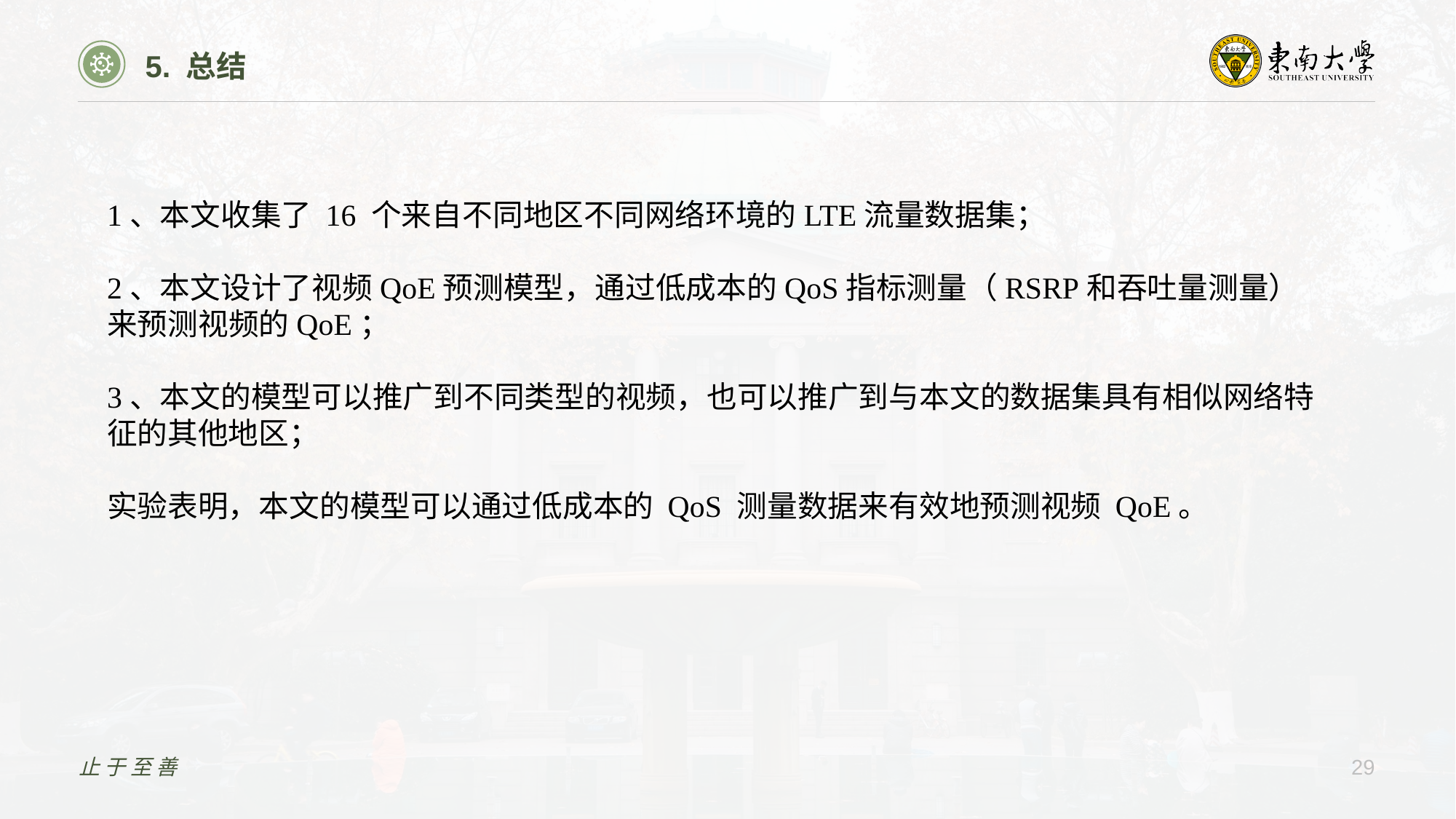

5. 总结
1、本文收集了 16 个来自不同地区不同网络环境的LTE流量数据集；

2、本文设计了视频QoE预测模型，通过低成本的QoS指标测量（RSRP和吞吐量测量）来预测视频的QoE；

3、本文的模型可以推广到不同类型的视频，也可以推广到与本文的数据集具有相似网络特征的其他地区；

实验表明，本文的模型可以通过低成本的 QoS 测量数据来有效地预测视频 QoE。
止于至善
29